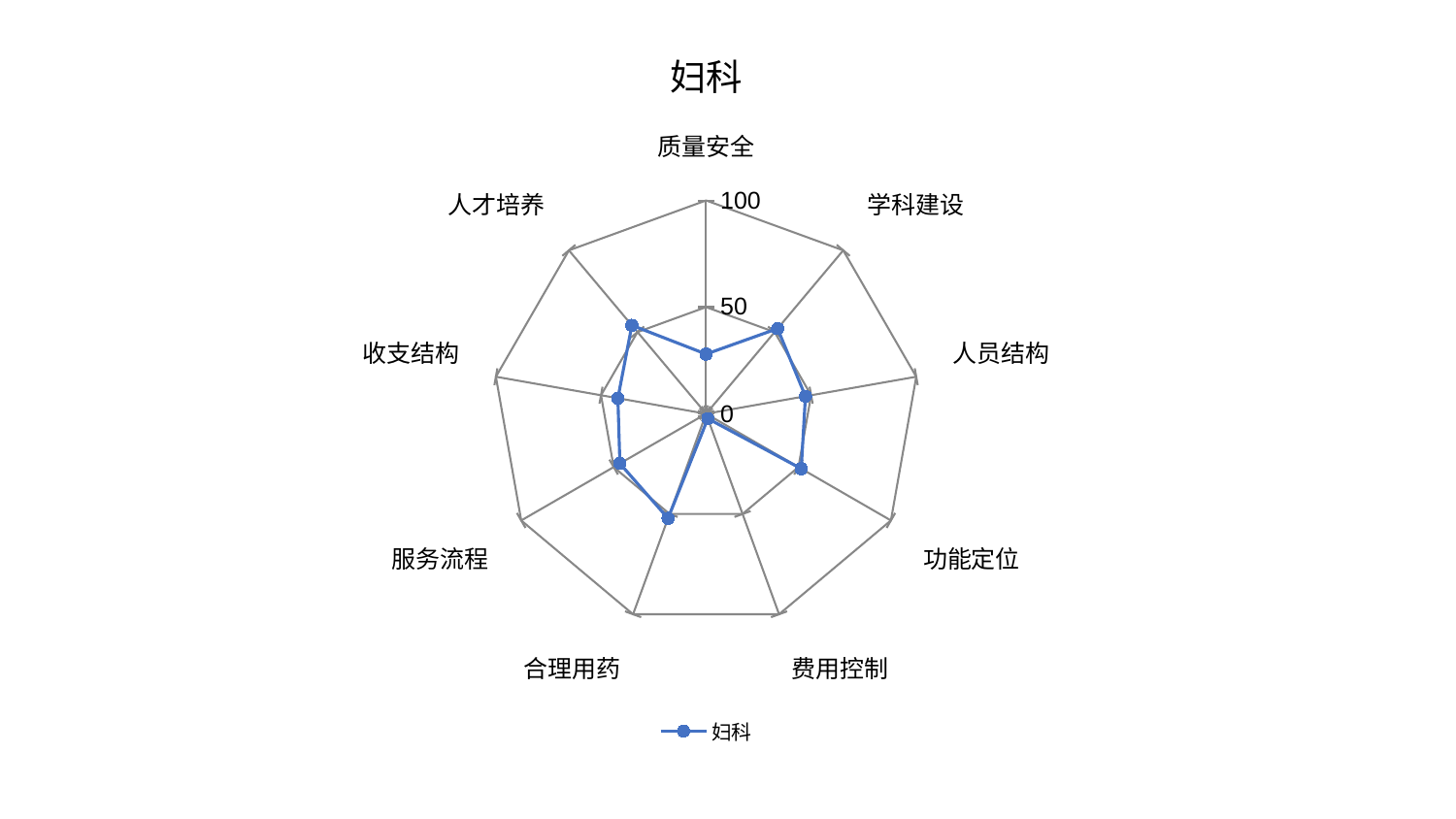

### Chart: 妇科

| Category | 妇科 |
|---|---|
| 质量安全 | 27.974615025932355 |
| 学科建设 | 52.13195936767856 |
| 人员结构 | 47.2995318894869 |
| 功能定位 | 51.50421630158208 |
| 费用控制 | 2.397095252647502 |
| 合理用药 | 52.16279428599356 |
| 服务流程 | 46.63421874681527 |
| 收支结构 | 41.98200452953767 |
| 人才培养 | 54.11555120135282 |
92